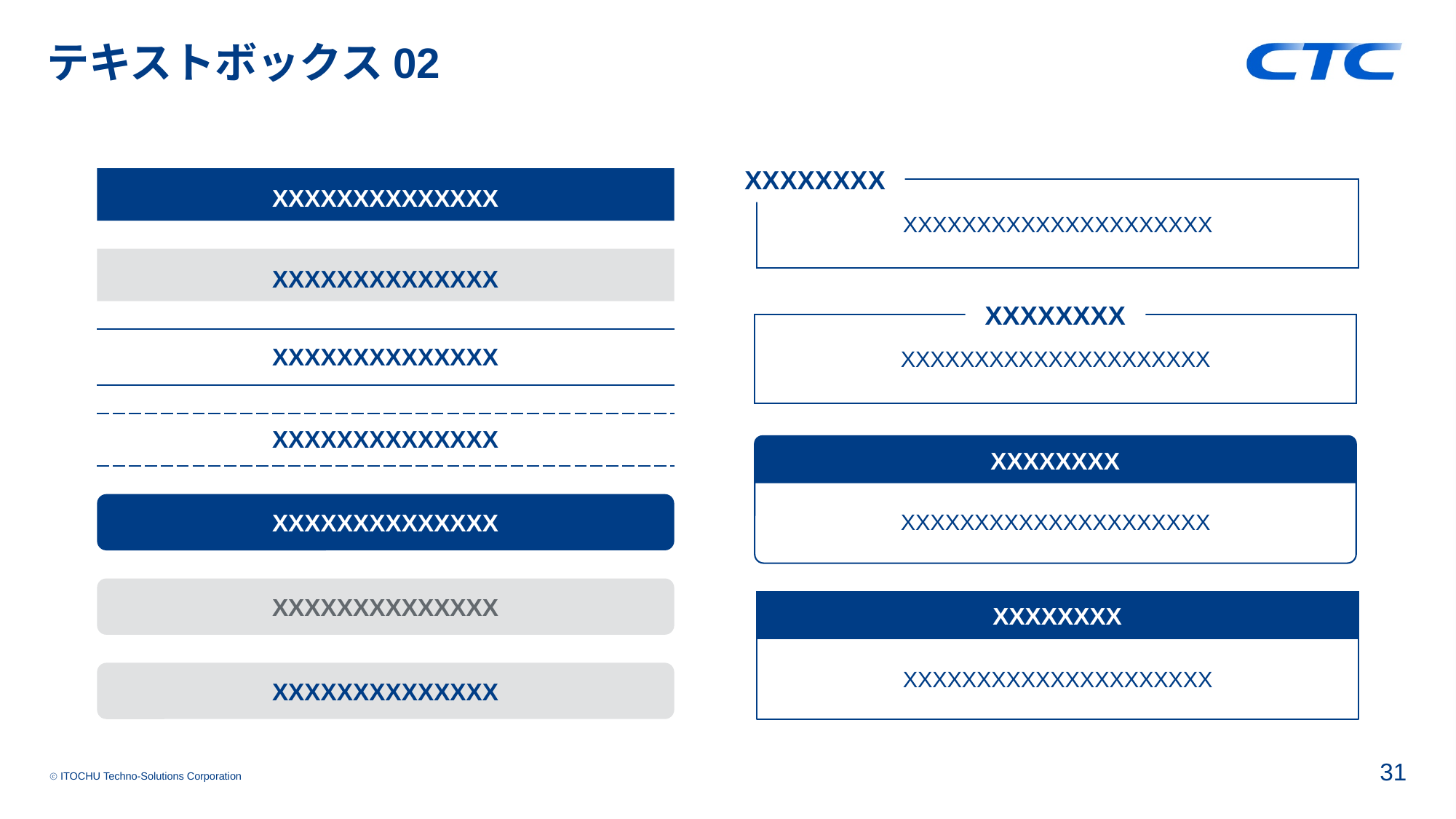

# テキストボックス02
XXXXXXXX
XXXXXXXXXXXXXXXXXXXXX
XXXXXXXXXXXXXX
XXXXXXXXXXXXXX
XXXXXXXX
XXXXXXXXXXXXXXXXXXXXX
| XXXXXXXXXXXXXX |
| --- |
| XXXXXXXXXXXXXX |
| --- |
XXXXXXXX
XXXXXXXXXXXXXXXXXXXXX
XXXXXXXXXXXXXX
XXXXXXXXXXXXXX
XXXXXXXX
XXXXXXXXXXXXXXXXXXXXX
XXXXXXXXXXXXXX